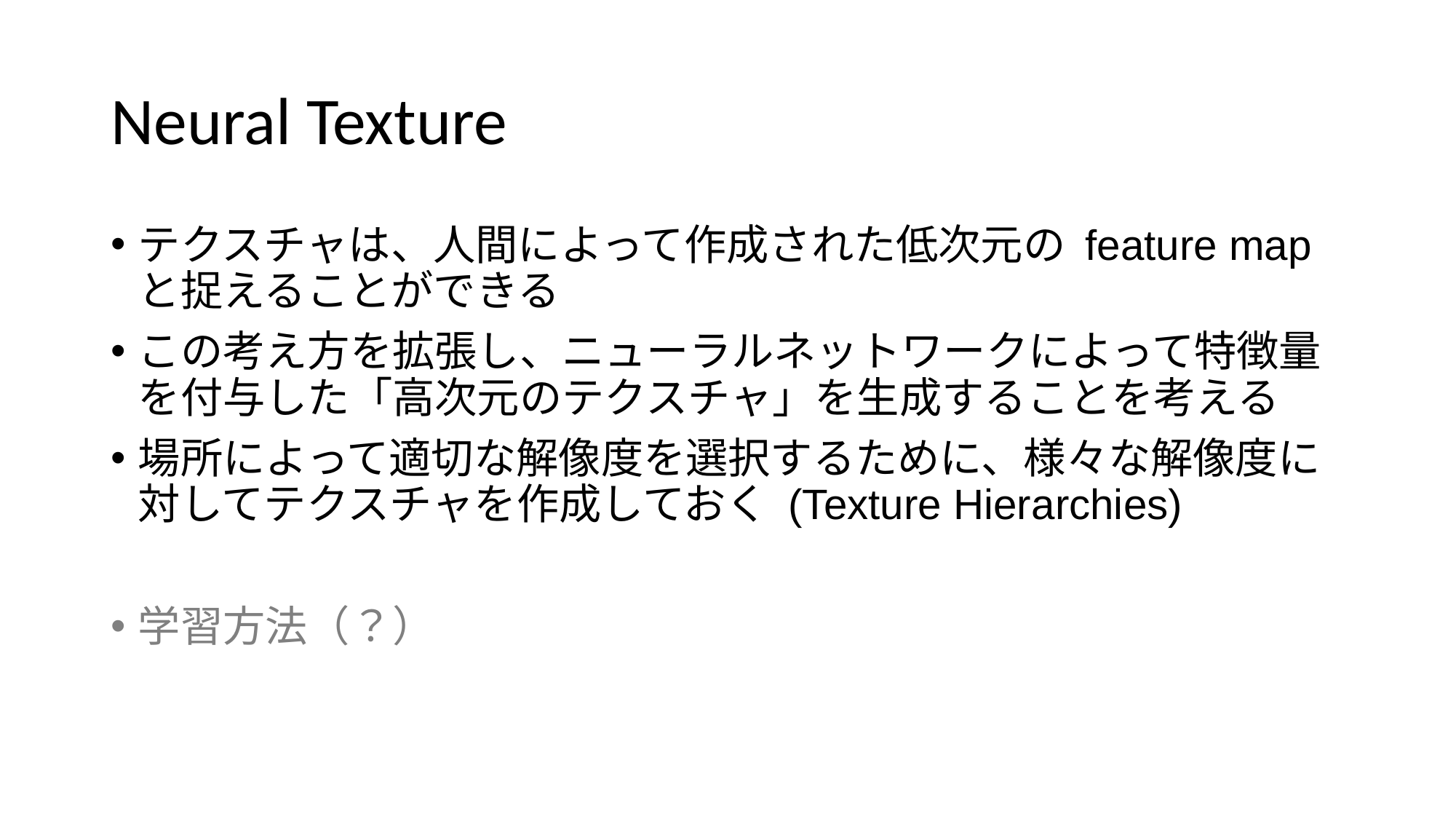

# Neural Texture
テクスチャは、人間によって作成された低次元の feature map と捉えることができる
この考え方を拡張し、ニューラルネットワークによって特徴量を付与した「高次元のテクスチャ」を生成することを考える
場所によって適切な解像度を選択するために、様々な解像度に対してテクスチャを作成しておく (Texture Hierarchies)

学習方法（？）